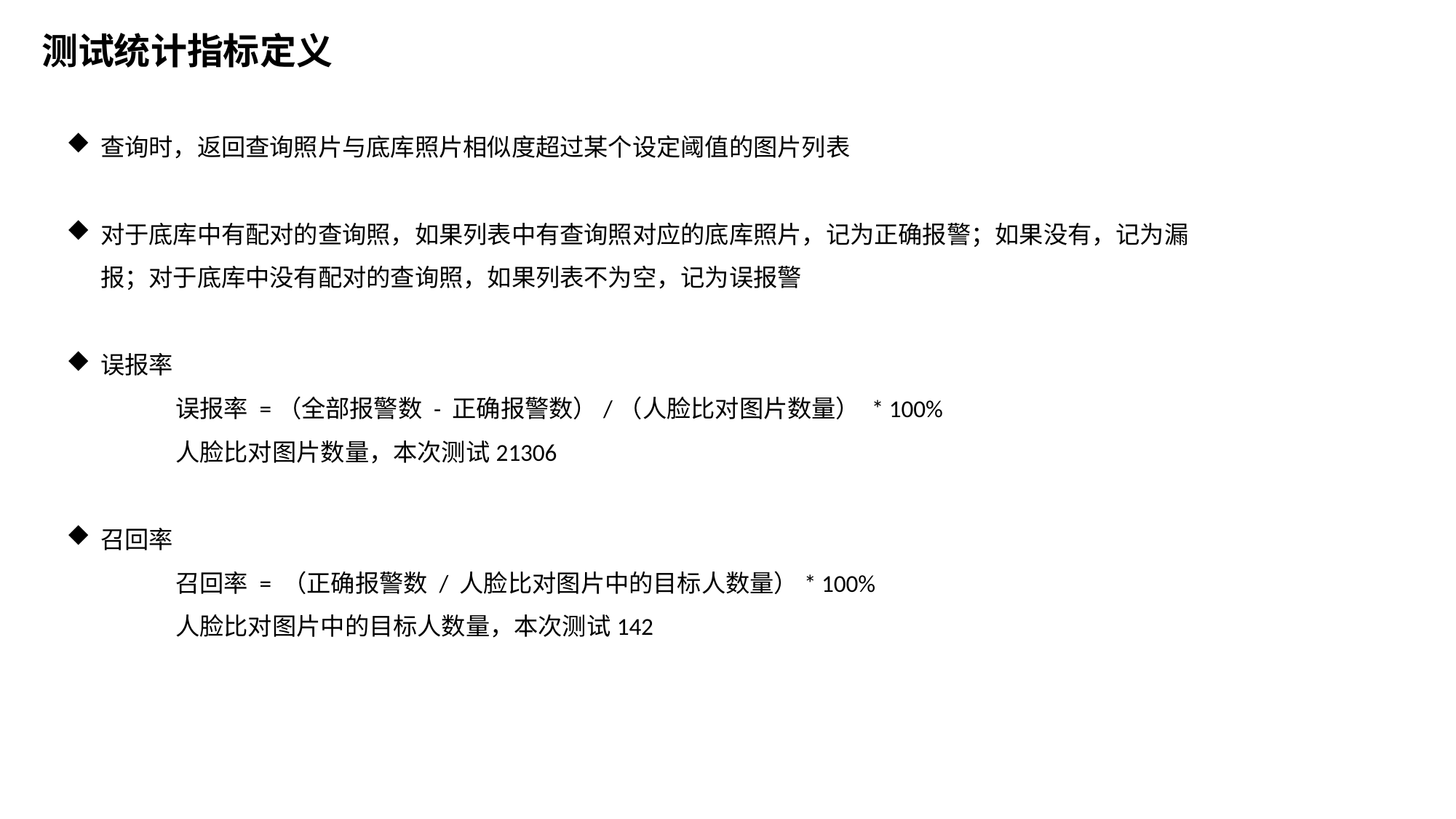

测试统计指标定义
查询时，返回查询照片与底库照片相似度超过某个设定阈值的图片列表

对于底库中有配对的查询照，如果列表中有查询照对应的底库照片，记为正确报警；如果没有，记为漏报；对于底库中没有配对的查询照，如果列表不为空，记为误报警

误报率
	误报率 =（全部报警数 - 正确报警数）/（人脸比对图片数量） * 100%
	人脸比对图片数量，本次测试21306

召回率
	召回率 = （正确报警数 / 人脸比对图片中的目标人数量）* 100%
	人脸比对图片中的目标人数量，本次测试142